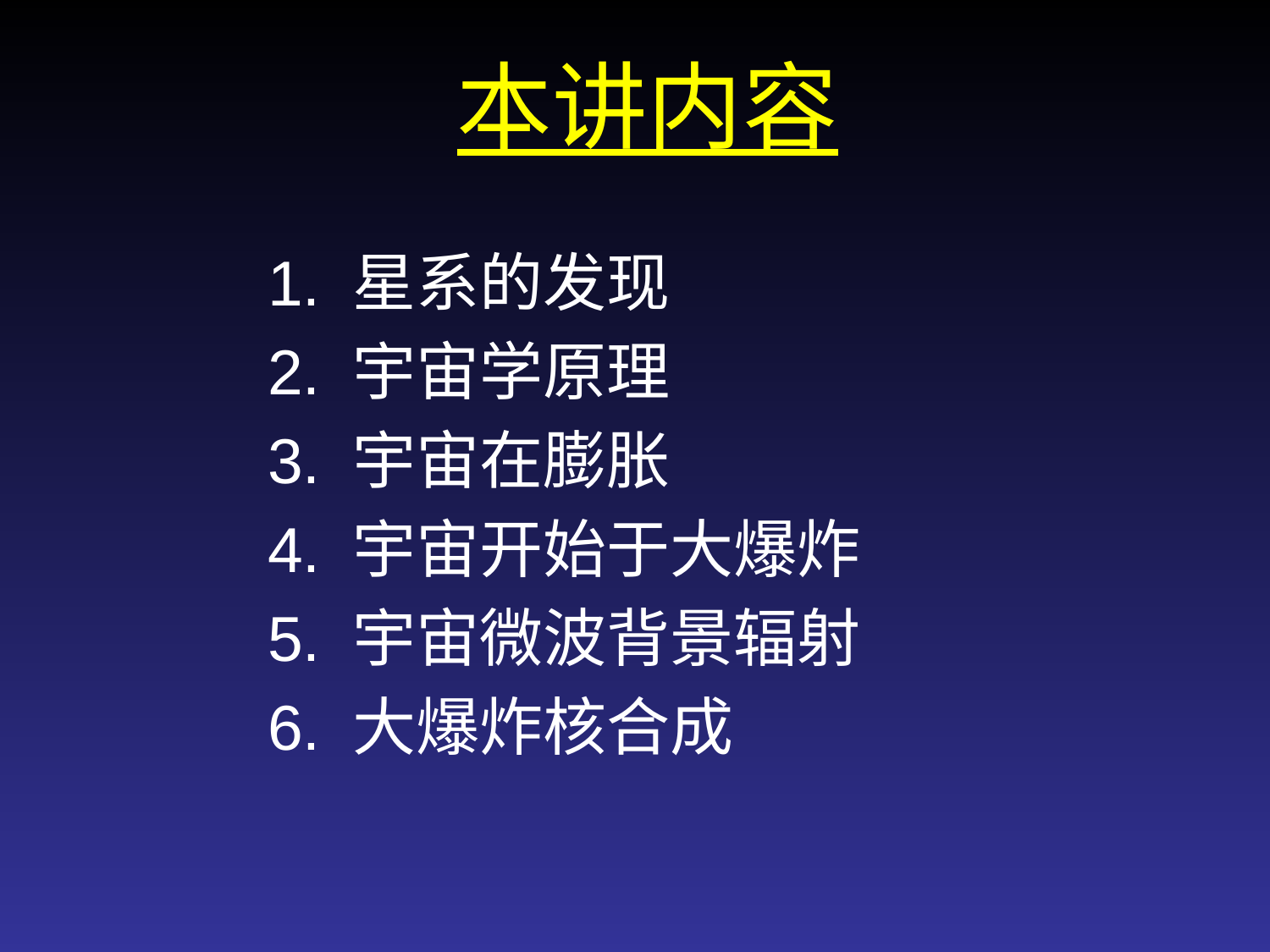

本讲内容
星系的发现
宇宙学原理
宇宙在膨胀
宇宙开始于大爆炸
宇宙微波背景辐射
大爆炸核合成